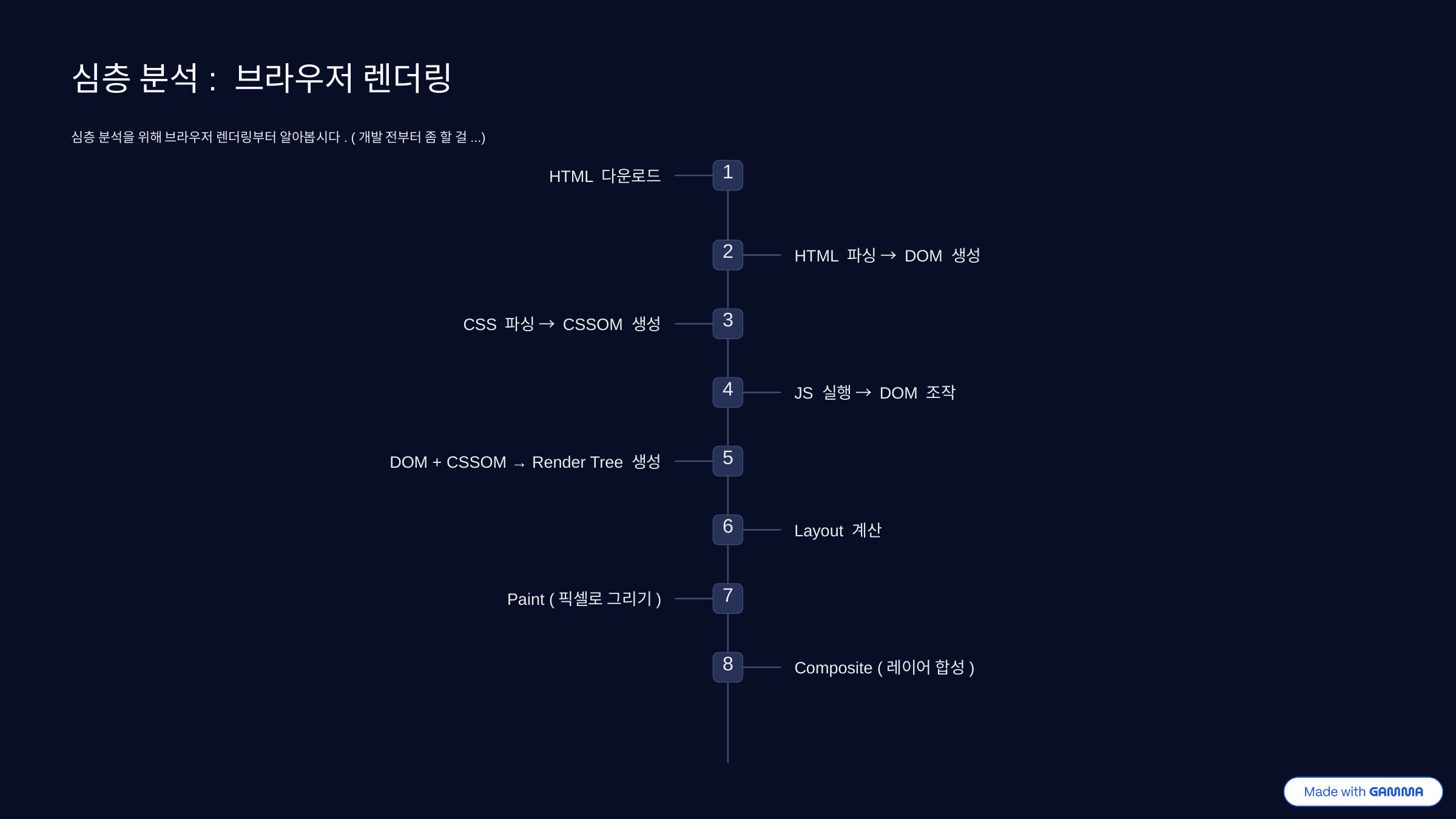

심층 분석: 브라우저 렌더링
심층 분석을 위해 브라우저 렌더링부터 알아봅시다. (개발 전부터 좀 할 걸...)

1
HTML 다운로드

2
HTML 파싱 → DOM 생성

3
CSS 파싱 → CSSOM 생성

4
JS 실행 → DOM 조작

5
DOM + CSSOM → Render Tree 생성

6
Layout 계산

7
Paint (픽셀로 그리기)

8
Composite (레이어 합성)